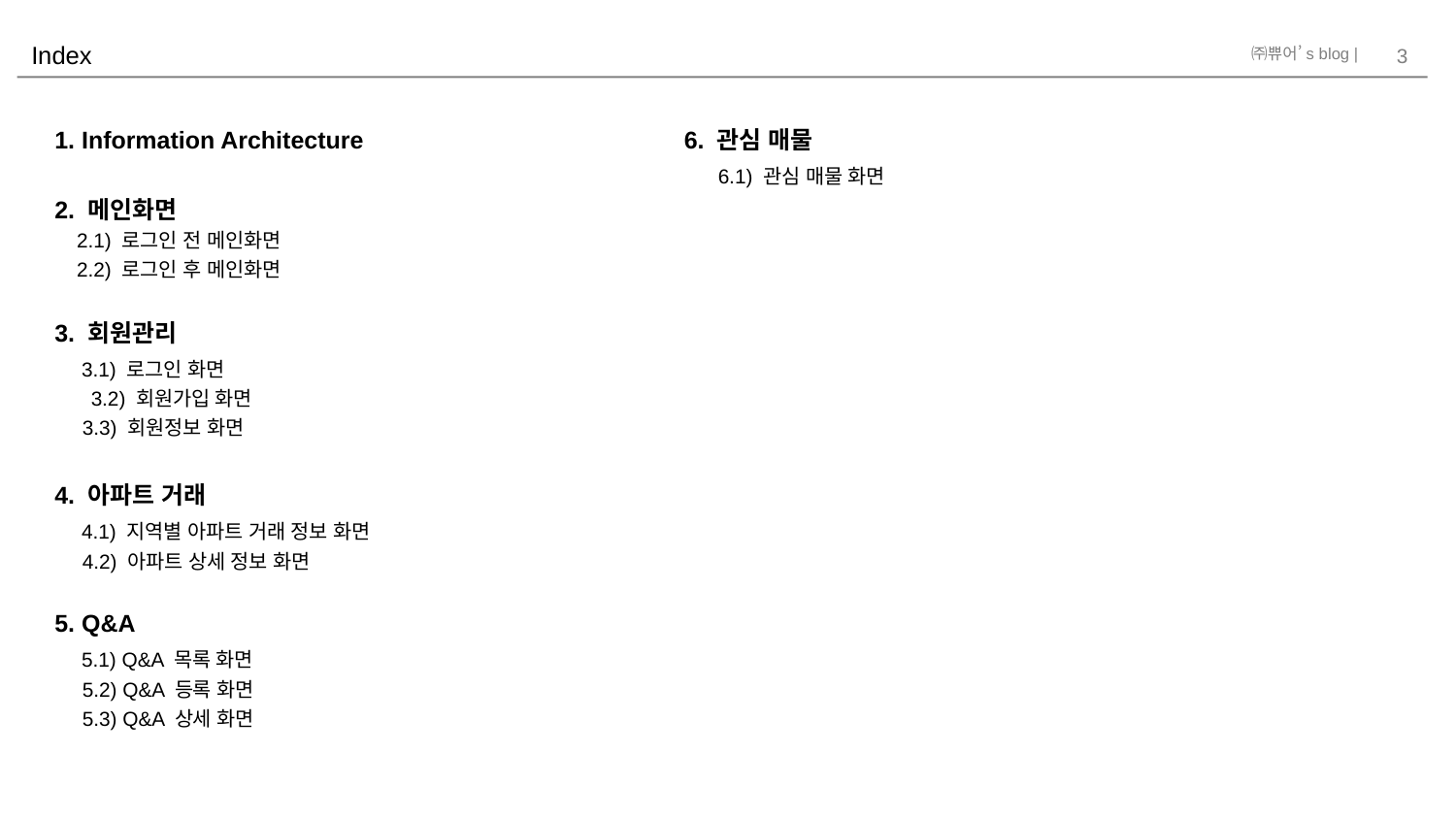

# Index
3
1. Information Architecture

2. 메인화면
    2.1) 로그인 전 메인화면
    2.2) 로그인 후 메인화면

3. 회원관리
    3.1) 로그인 화면
	3.2) 회원가입 화면
     3.3) 회원정보 화면

4. 아파트 거래
    4.1) 지역별 아파트 거래 정보 화면
     4.2) 아파트 상세 정보 화면

5. Q&A
    5.1) Q&A 목록 화면
     5.2) Q&A 등록 화면
     5.3) Q&A 상세 화면

6. 관심 매물
     6.1) 관심 매물 화면